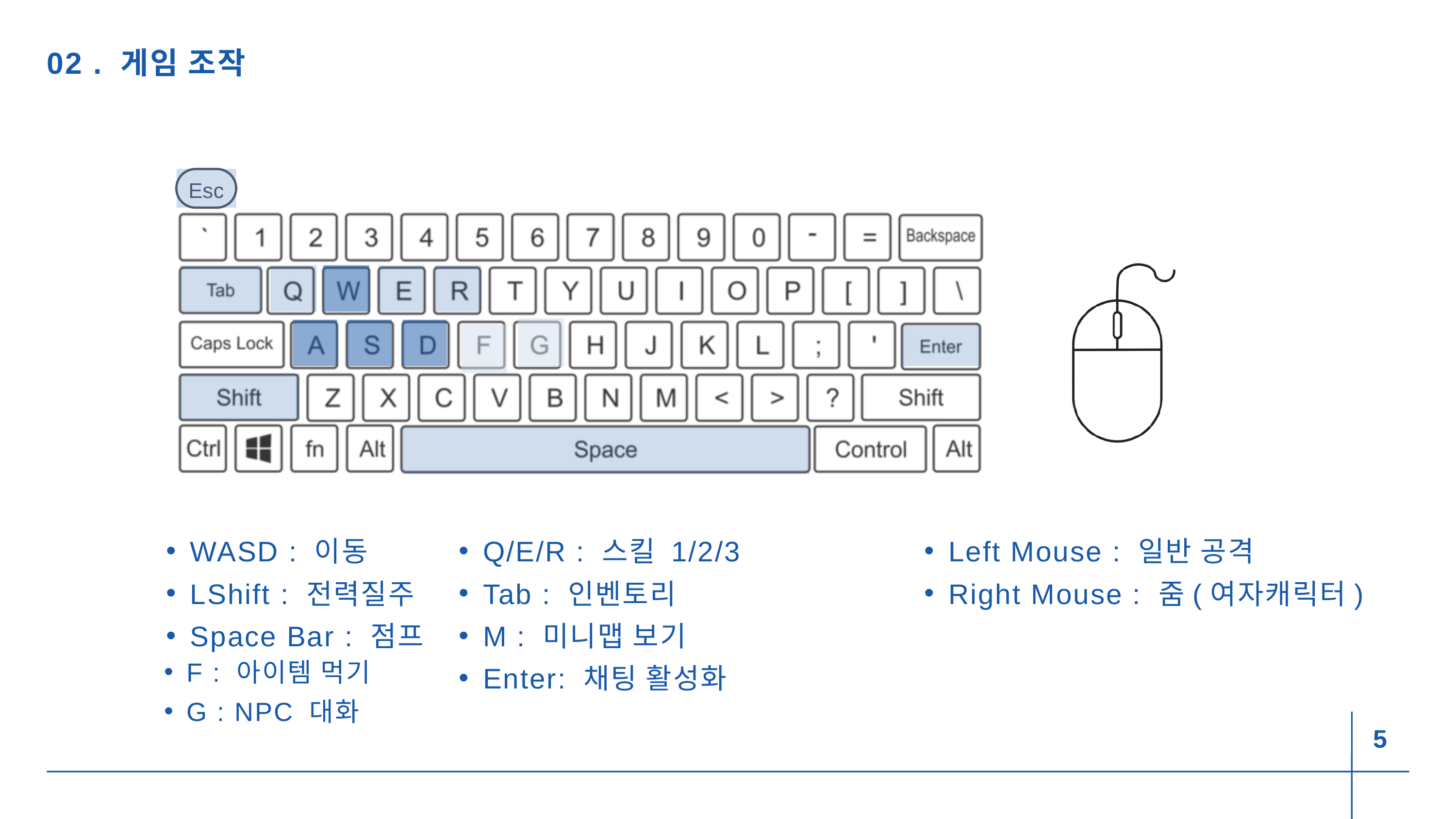

02 . 게임 조작

Esc

WASD : 이동
LShift : 전력질주
Space Bar : 점프
Q/E/R : 스킬 1/2/3
Tab : 인벤토리
M : 미니맵 보기
Enter: 채팅 활성화
Left Mouse : 일반 공격
Right Mouse : 줌(여자캐릭터)
F : 아이템 먹기
G : NPC 대화

5